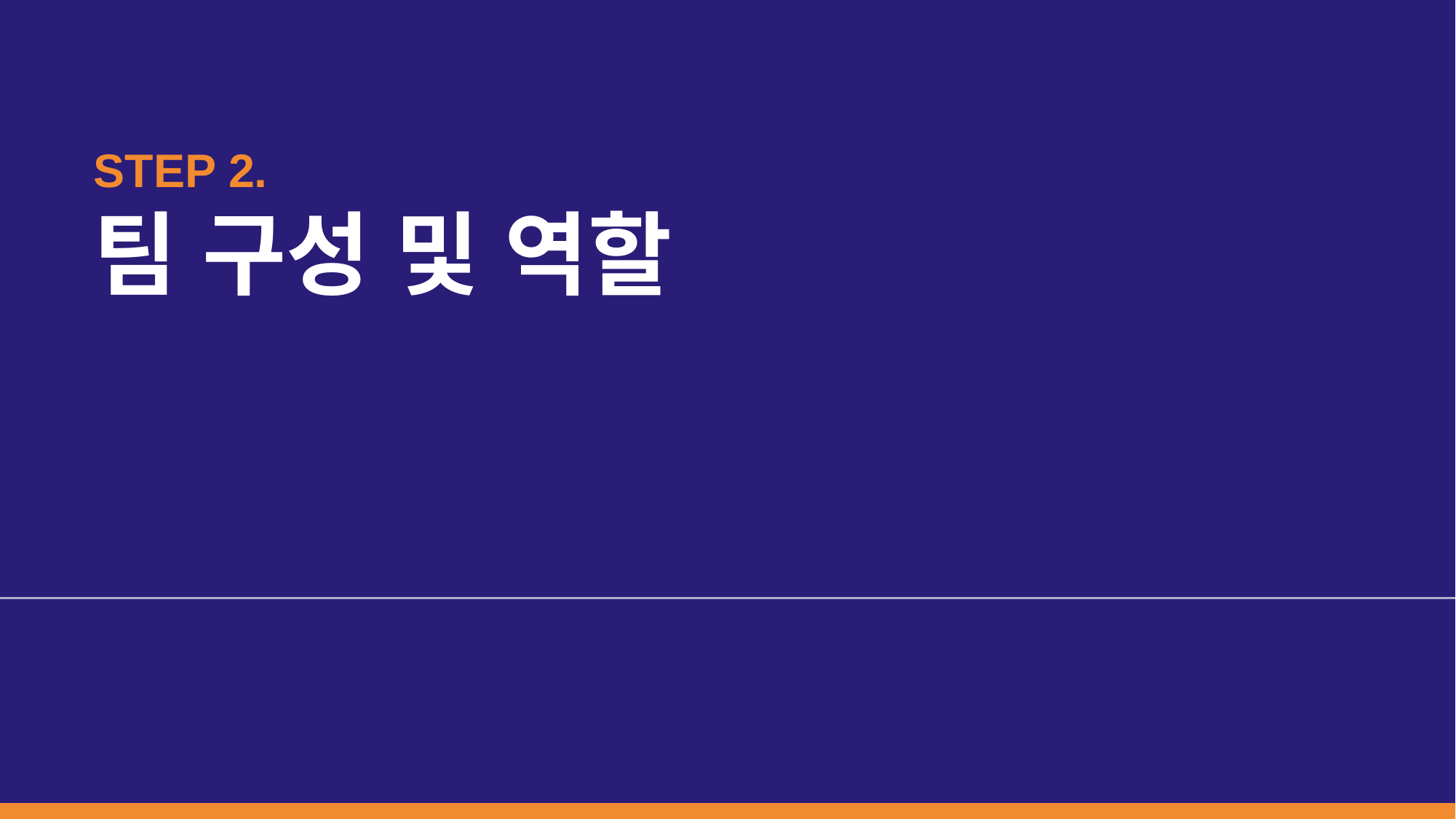

# STEP 2. 팀 구성 및 역할